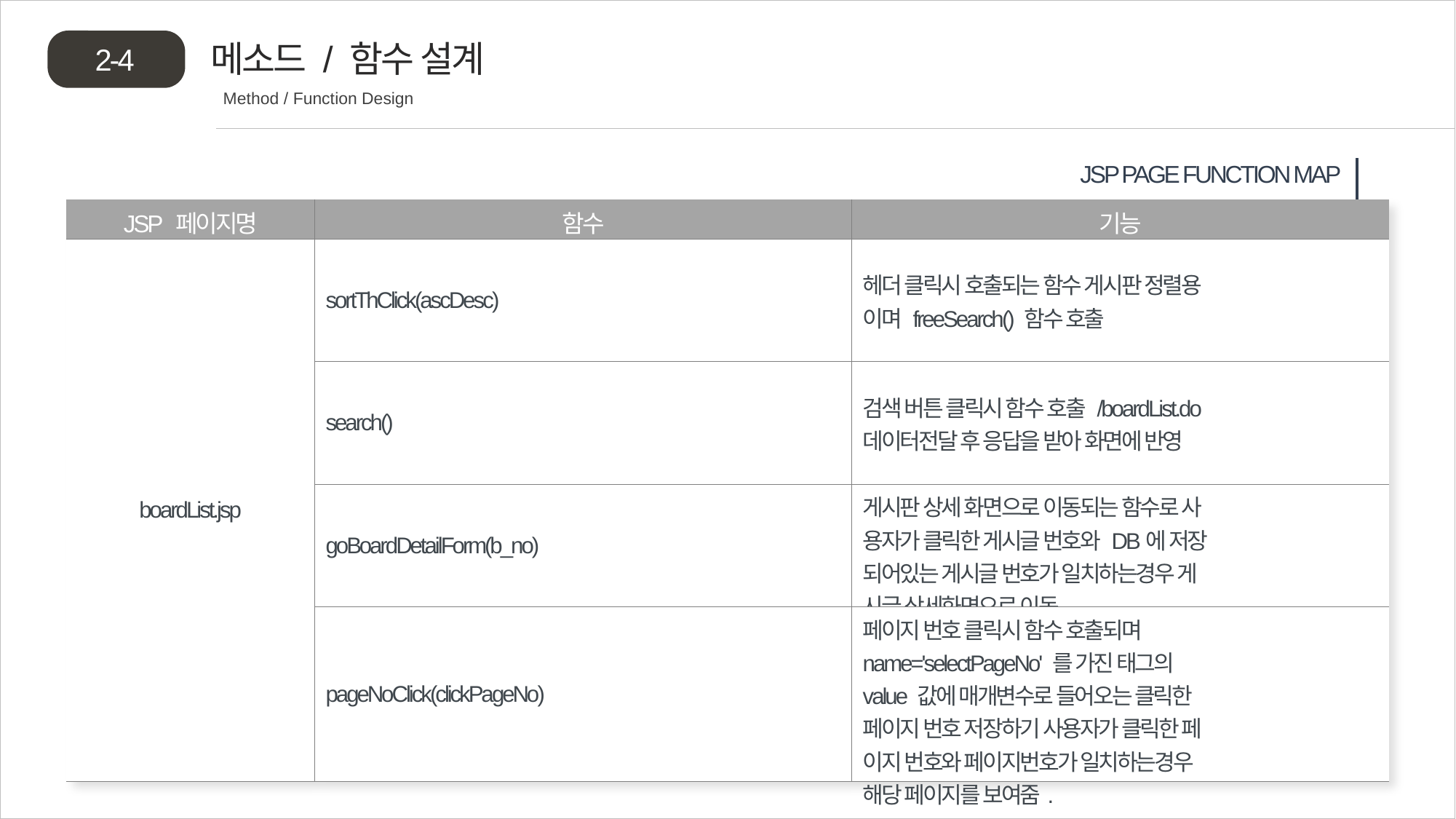

메소드 / 함수 설계
2-4
Method / Function Design
 JSP PAGE FUNCTION MAP
| JSP 페이지명 | 함수 | 기능 |
| --- | --- | --- |
| boardList.jsp | sortThClick(ascDesc) | 헤더 클릭시 호출되는 함수 게시판 정렬용 이며 freeSearch() 함수 호출 |
|  | search() | 검색 버튼 클릭시 함수 호출 /boardList.do 데이터전달 후 응답을 받아 화면에 반영 |
|  | goBoardDetailForm(b\_no) | 게시판 상세 화면으로 이동되는 함수로 사 용자가 클릭한 게시글 번호와 DB에 저장 되어있는 게시글 번호가 일치하는경우 게 시글 상세화면으로 이동 |
|  | pageNoClick(clickPageNo) | 페이지 번호 클릭시 함수 호출되며 name='selectPageNo' 를 가진 태그의 value 값에 매개변수로 들어오는 클릭한 페이지 번호 저장하기 사용자가 클릭한 페 이지 번호와 페이지번호가 일치하는경우 해당 페이지를 보여줌. |